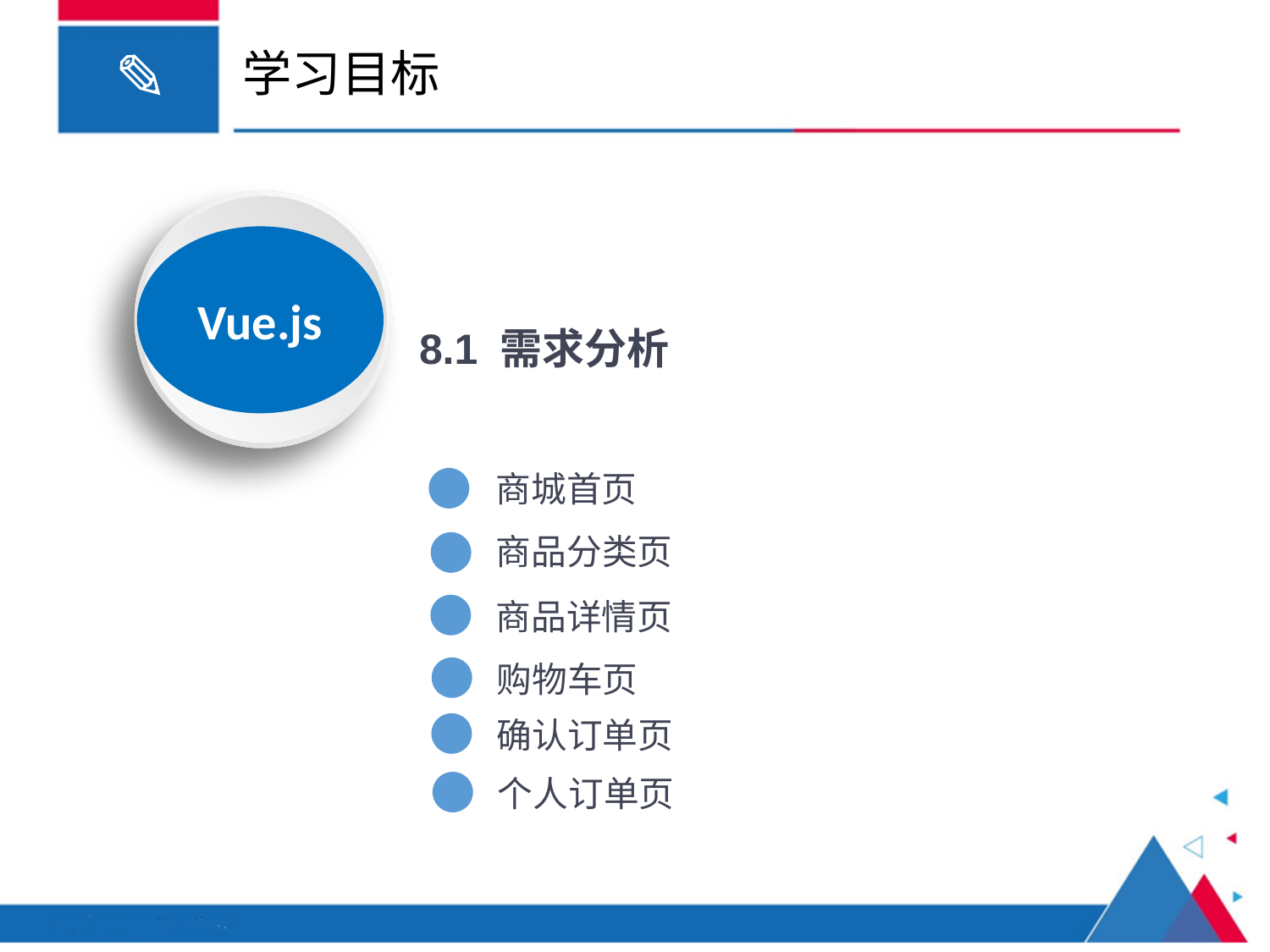

# 学习目标

Vue.js
8.1 需求分析
商城首页

商品分类页

商品详情页

购物车页

确认订单页

个人订单页